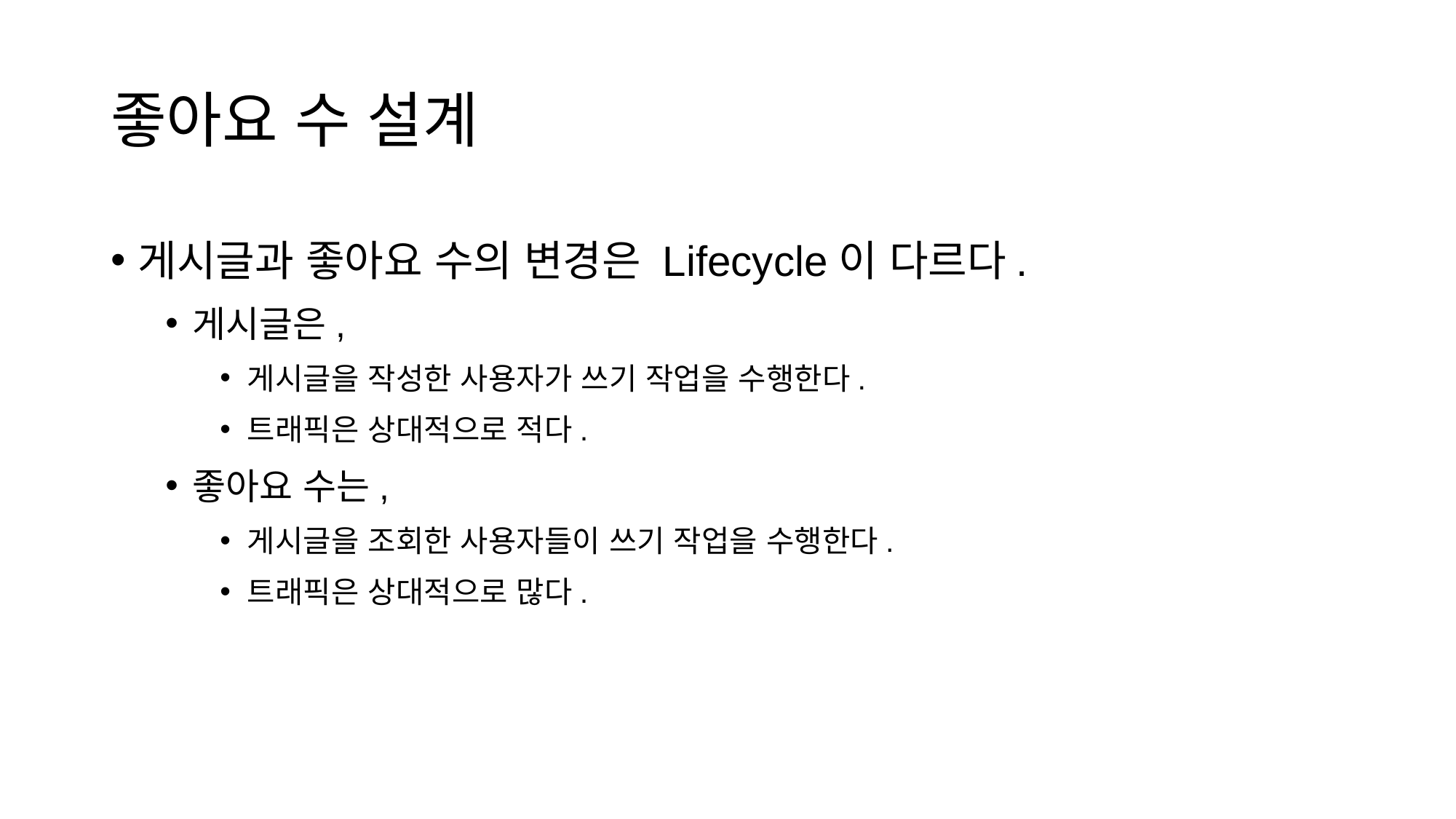

# 좋아요 수 설계
게시글과 좋아요 수의 변경은 Lifecycle이 다르다.
게시글은,
게시글을 작성한 사용자가 쓰기 작업을 수행한다.
트래픽은 상대적으로 적다.
좋아요 수는,
게시글을 조회한 사용자들이 쓰기 작업을 수행한다.
트래픽은 상대적으로 많다.